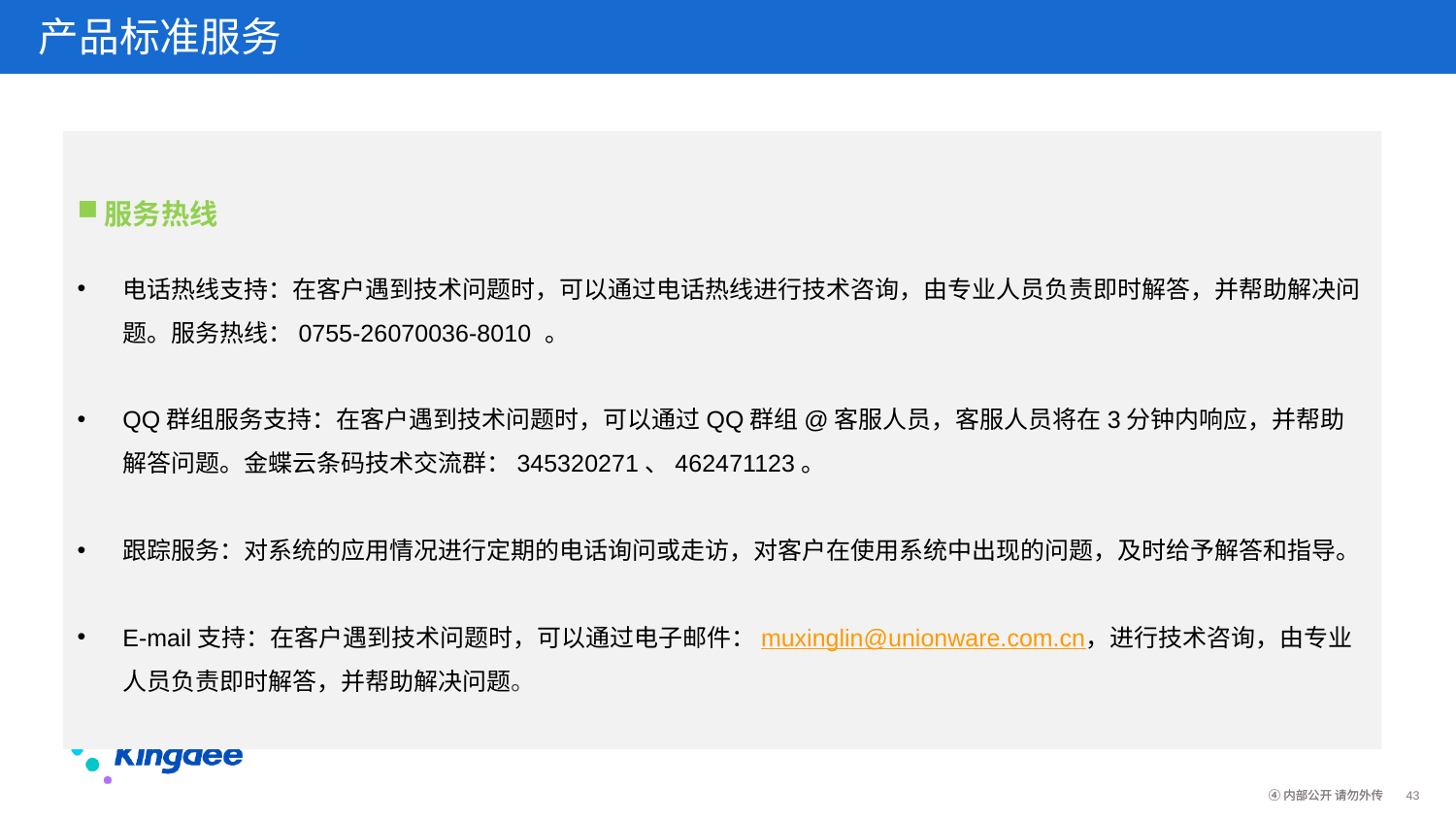

产品标准服务

服务热线

电话热线支持：在客户遇到技术问题时，可以通过电话热线进行技术咨询，由专业人员负责即时解答，并帮助解决问题。服务热线：0755-26070036-8010 。

QQ群组服务支持：在客户遇到技术问题时，可以通过QQ群组@客服人员，客服人员将在3分钟内响应，并帮助解答问题。金蝶云条码技术交流群：345320271、462471123。

跟踪服务：对系统的应用情况进行定期的电话询问或走访，对客户在使用系统中出现的问题，及时给予解答和指导。

E-mail支持：在客户遇到技术问题时，可以通过电子邮件：muxinglin@unionware.com.cn，进行技术咨询，由专业人员负责即时解答，并帮助解决问题。